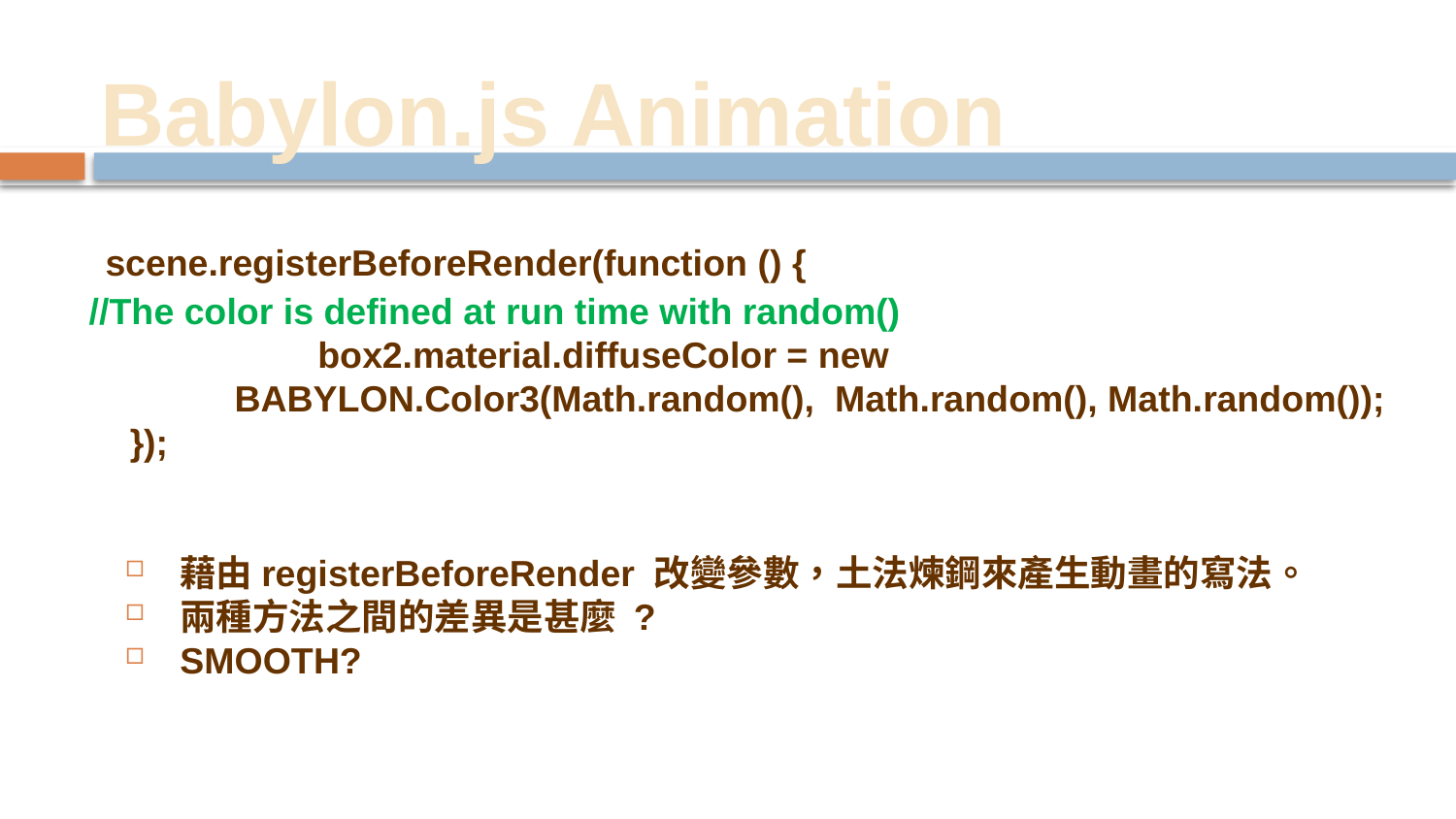

# Babylon.js Animation
 scene.registerBeforeRender(function () {
//The color is defined at run time with random()
 box2.material.diffuseColor = new BABYLON.Color3(Math.random(),  Math.random(), Math.random());
    });

藉由registerBeforeRender 改變參數，土法煉鋼來產生動畫的寫法。
兩種方法之間的差異是甚麼 ?
SMOOTH?